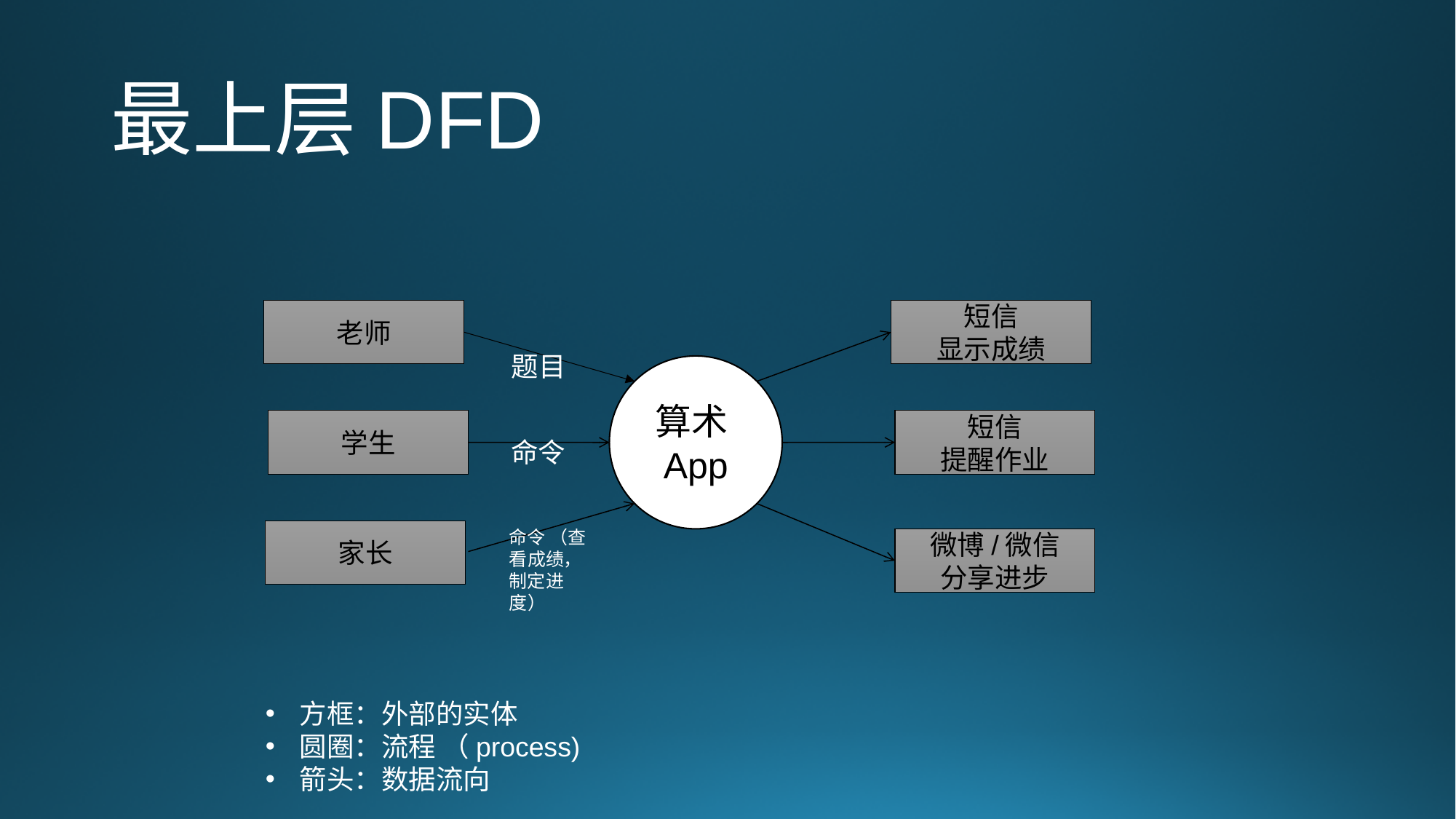

# 最上层DFD
老师
短信
显示成绩
题目
算术App
学生
短信
提醒作业
命令
家长
命令 （查看成绩，制定进度）
微博/微信
分享进步
方框：外部的实体
圆圈：流程 （process)
箭头：数据流向